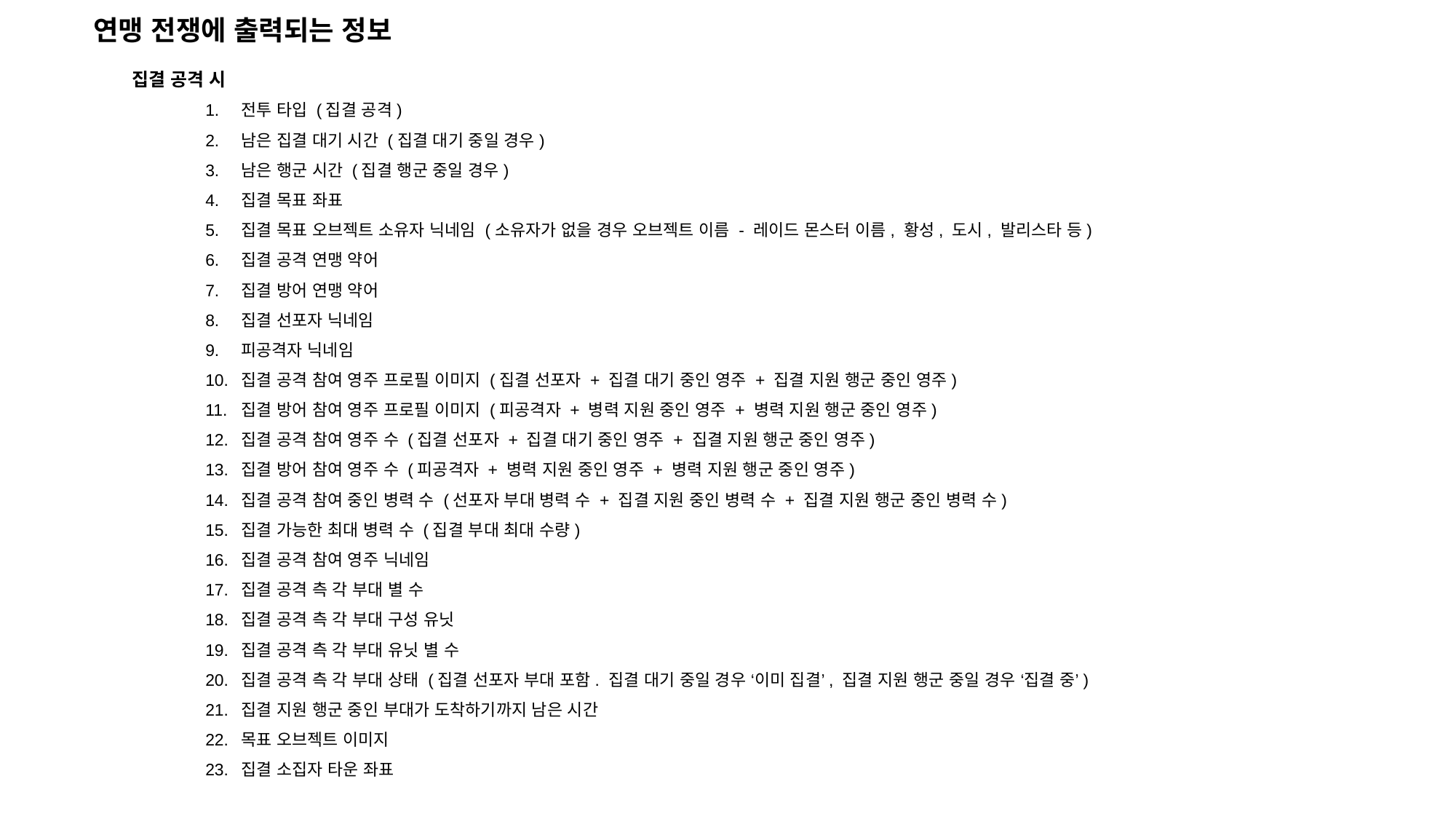

연맹 전쟁에 출력되는 정보
집결 공격 시
전투 타입 (집결 공격)
남은 집결 대기 시간 (집결 대기 중일 경우)
남은 행군 시간 (집결 행군 중일 경우)
집결 목표 좌표
집결 목표 오브젝트 소유자 닉네임 (소유자가 없을 경우 오브젝트 이름 - 레이드 몬스터 이름, 황성, 도시, 발리스타 등)
집결 공격 연맹 약어
집결 방어 연맹 약어
집결 선포자 닉네임
피공격자 닉네임
집결 공격 참여 영주 프로필 이미지 (집결 선포자 + 집결 대기 중인 영주 + 집결 지원 행군 중인 영주)
집결 방어 참여 영주 프로필 이미지 (피공격자 + 병력 지원 중인 영주 + 병력 지원 행군 중인 영주)
집결 공격 참여 영주 수 (집결 선포자 + 집결 대기 중인 영주 + 집결 지원 행군 중인 영주)
집결 방어 참여 영주 수 (피공격자 + 병력 지원 중인 영주 + 병력 지원 행군 중인 영주)
집결 공격 참여 중인 병력 수 (선포자 부대 병력 수 + 집결 지원 중인 병력 수 + 집결 지원 행군 중인 병력 수)
집결 가능한 최대 병력 수 (집결 부대 최대 수량)
집결 공격 참여 영주 닉네임
집결 공격 측 각 부대 별 수
집결 공격 측 각 부대 구성 유닛
집결 공격 측 각 부대 유닛 별 수
집결 공격 측 각 부대 상태 (집결 선포자 부대 포함. 집결 대기 중일 경우 ‘이미 집결’, 집결 지원 행군 중일 경우 ‘집결 중’)
집결 지원 행군 중인 부대가 도착하기까지 남은 시간
목표 오브젝트 이미지
집결 소집자 타운 좌표